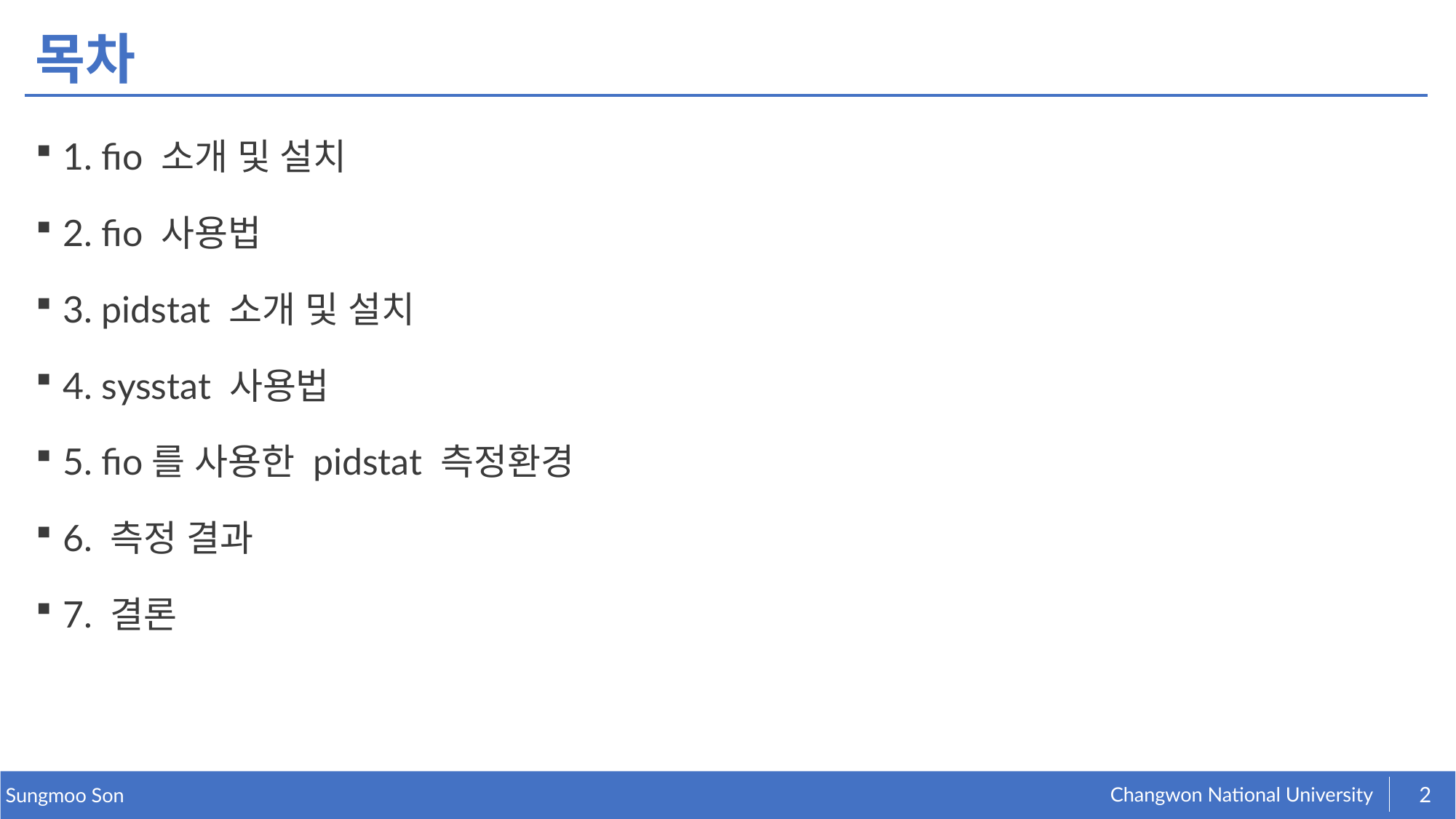

# 목차
1. fio 소개 및 설치
2. fio 사용법
3. pidstat 소개 및 설치
4. sysstat 사용법
5. fio를 사용한 pidstat 측정환경
6. 측정 결과
7. 결론

2